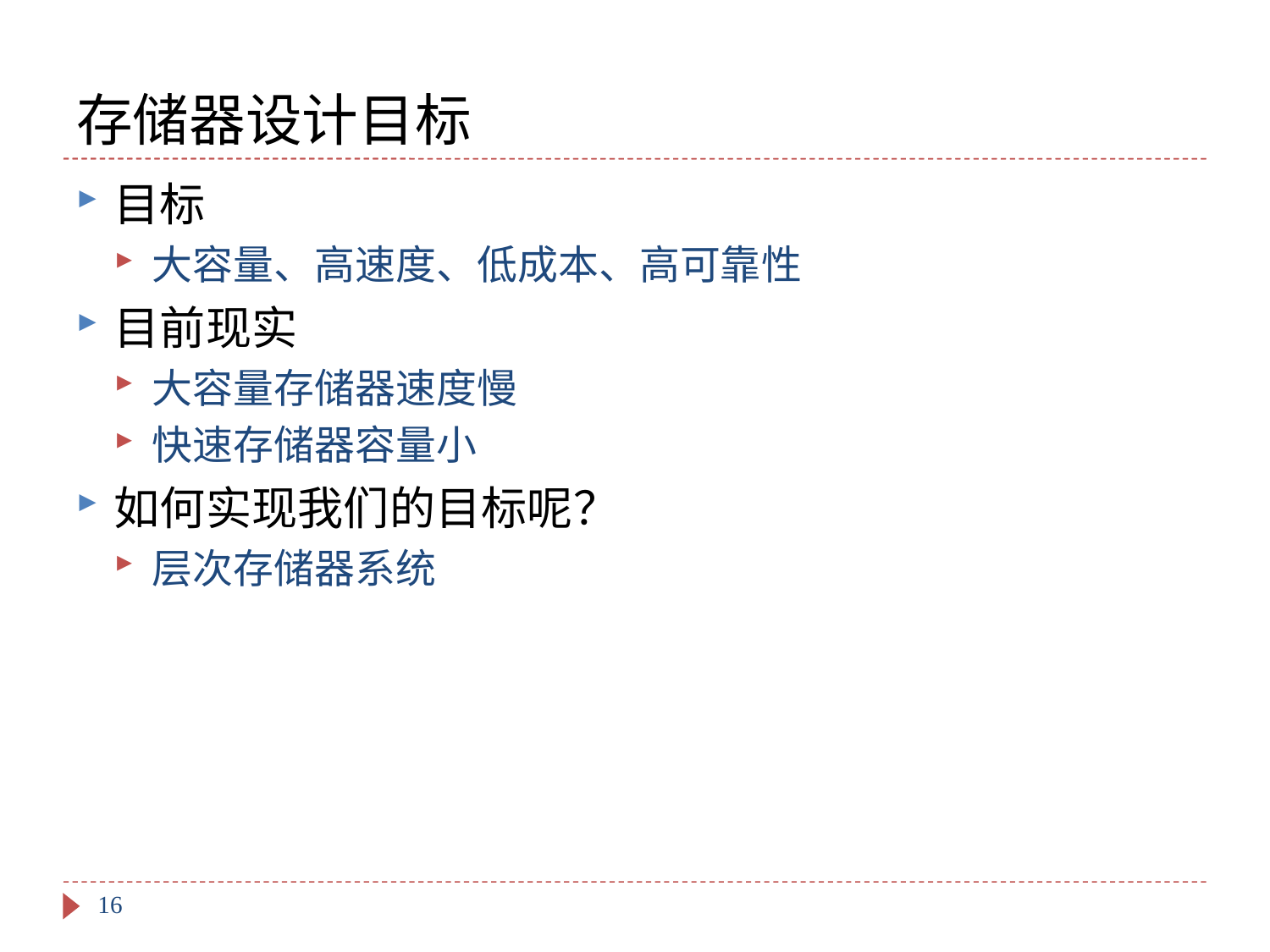

# 存储器设计目标
目标
大容量、高速度、低成本、高可靠性
目前现实
大容量存储器速度慢
快速存储器容量小
如何实现我们的目标呢？
层次存储器系统

16